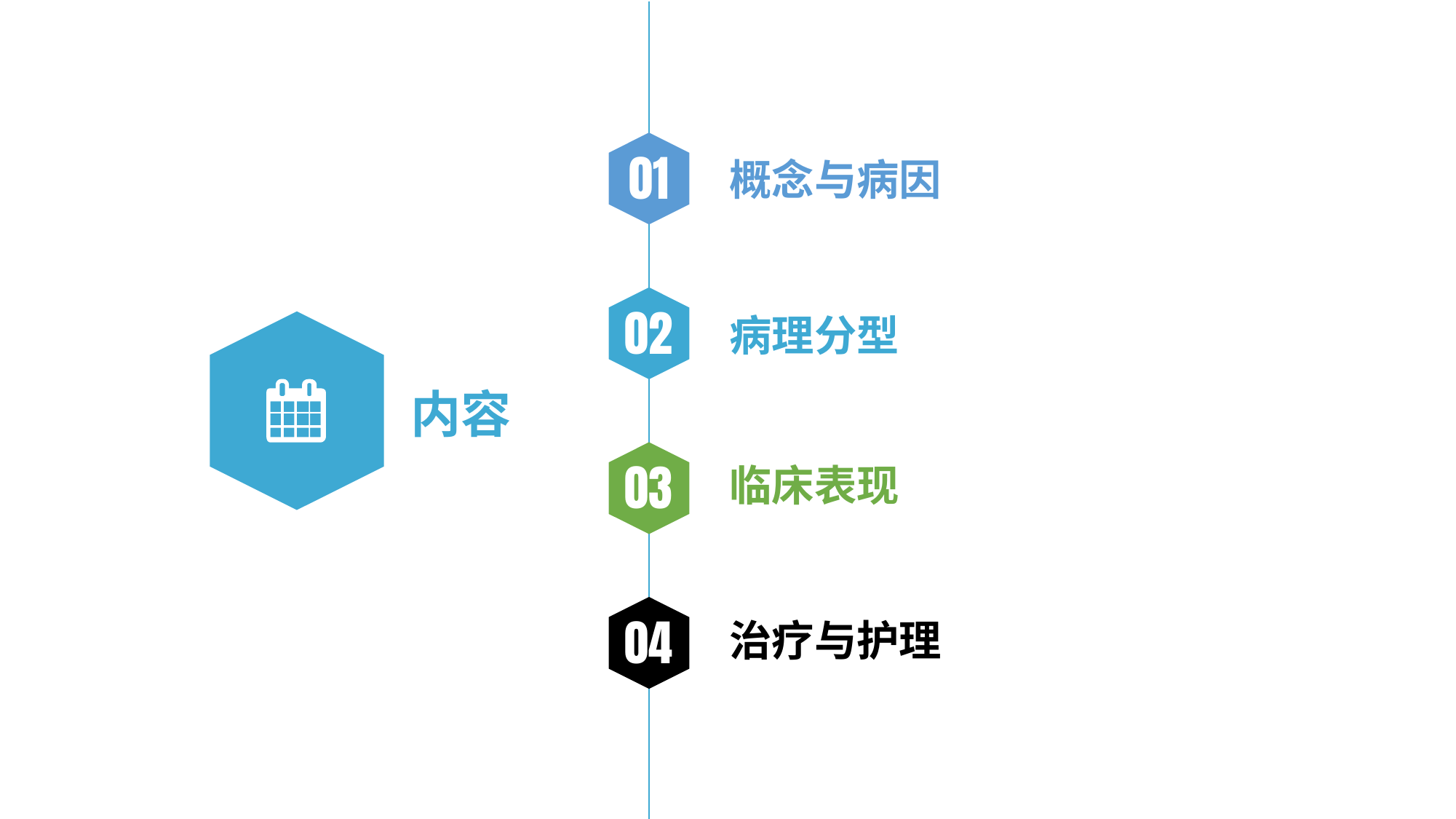

01
概念与病因
02

病理分型
内容
03
临床表现
04
治疗与护理